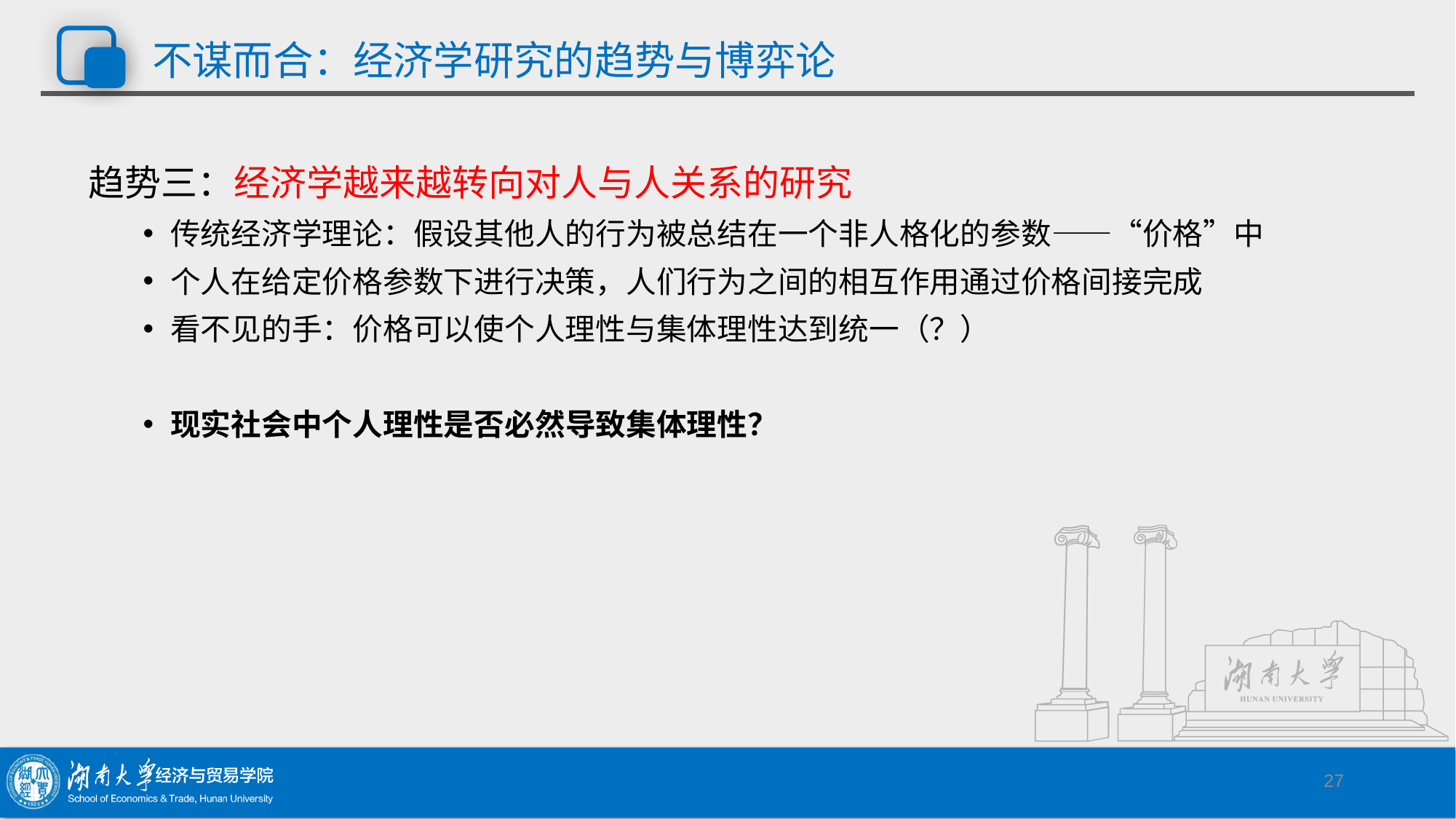

# 不谋而合：经济学研究的趋势与博弈论
趋势三：经济学越来越转向对人与人关系的研究
传统经济学理论：假设其他人的行为被总结在一个非人格化的参数——“价格”中
个人在给定价格参数下进行决策，人们行为之间的相互作用通过价格间接完成
看不见的手：价格可以使个人理性与集体理性达到统一（？）

现实社会中个人理性是否必然导致集体理性？